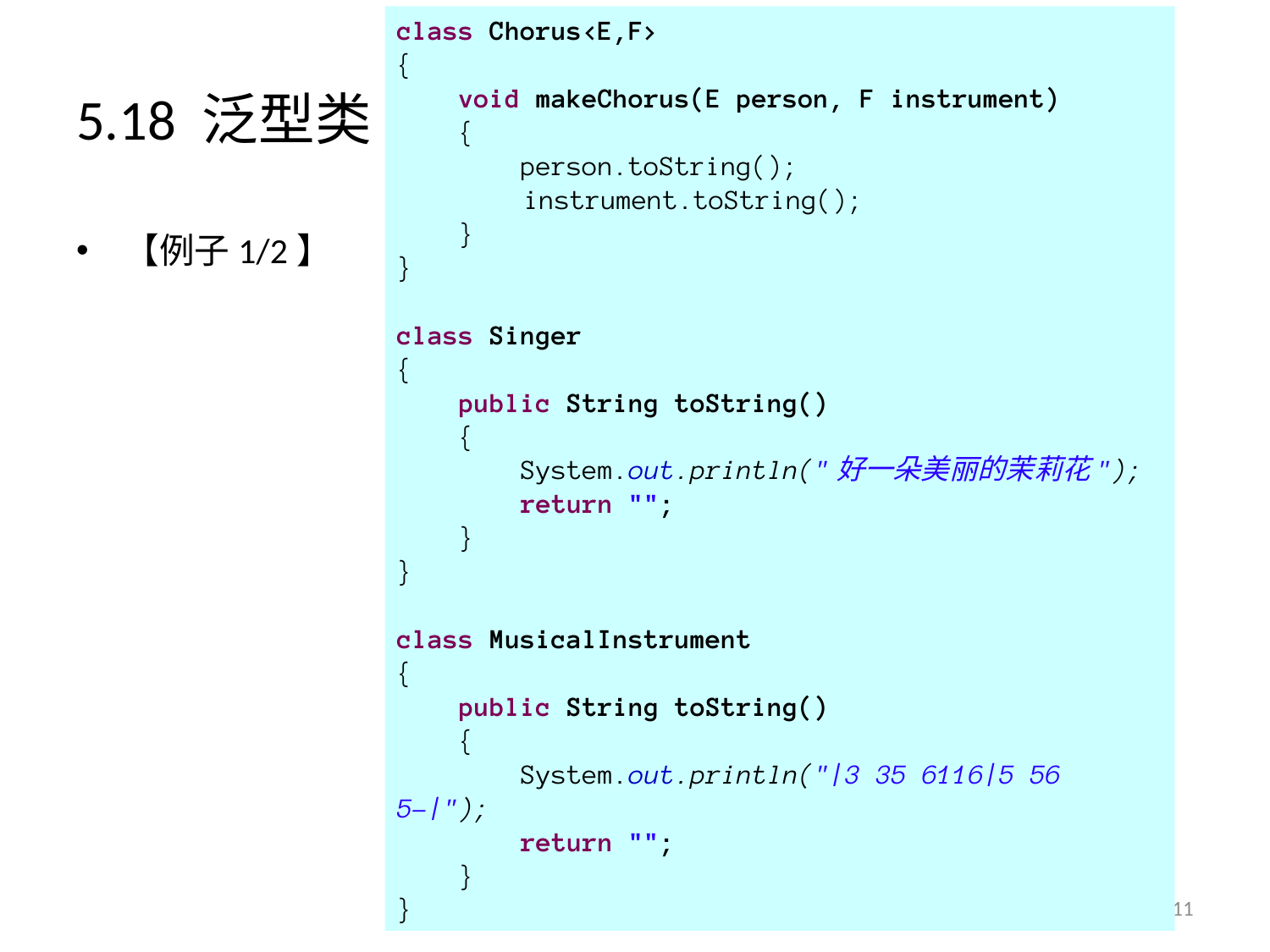

class Chorus<E,F>
{
    void makeChorus(E person, F instrument)
    {
        person.toString();
	instrument.toString();
    }
}

class Singer
{
    public String toString()
    {
        System.out.println("好一朵美丽的茉莉花");
        return "";
    }
}

class MusicalInstrument
{
    public String toString()
    {
        System.out.println("|3 35 6116|5 56 5-|");
        return "";
    }
}
# 5.18 泛型类
【例子1/2】
111